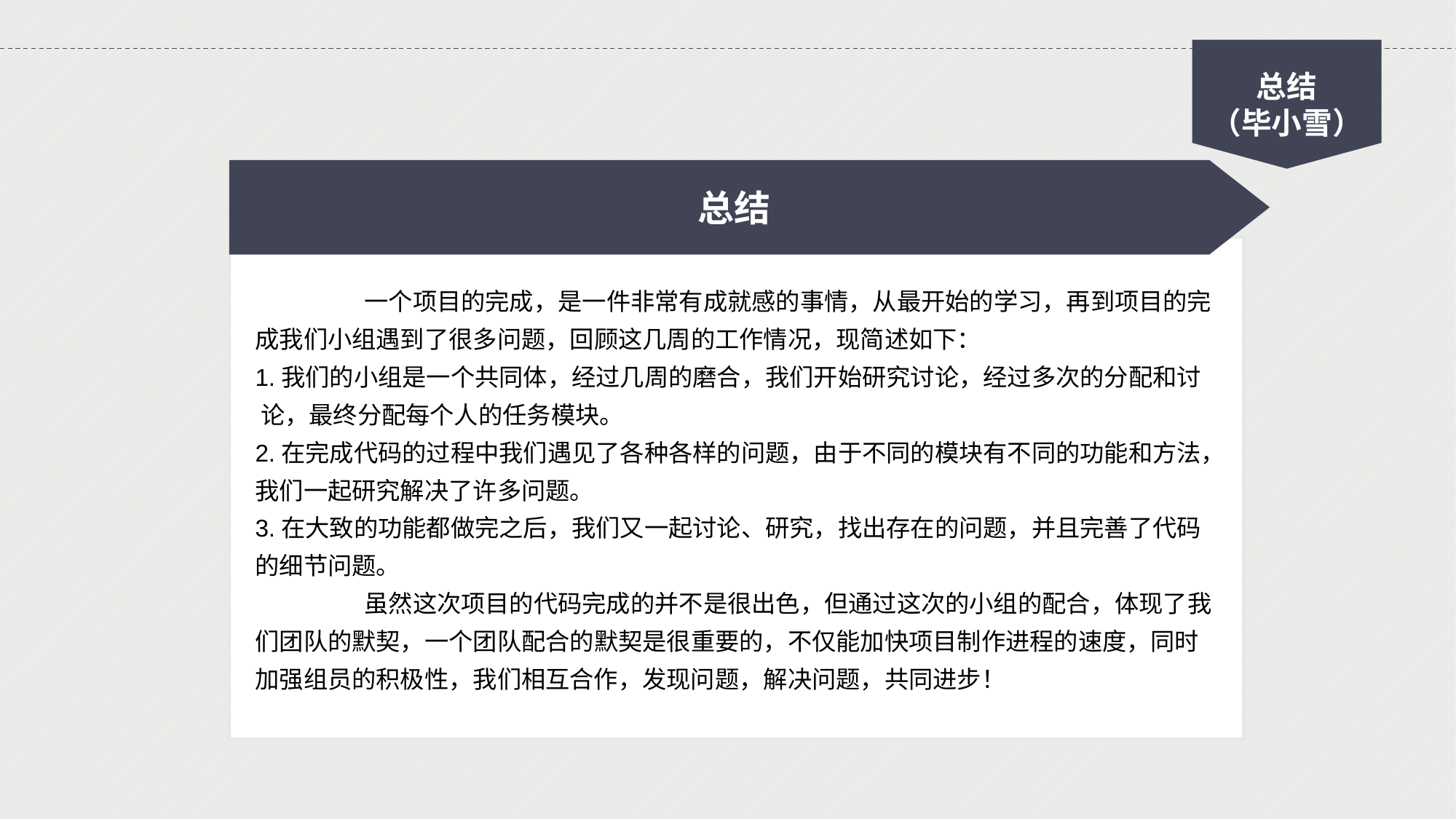

总结
（毕小雪）
总结

	一个项目的完成，是一件非常有成就感的事情，从最开始的学习，再到项目的完成我们小组遇到了很多问题，回顾这几周的工作情况，现简述如下：
1.我们的小组是一个共同体，经过几周的磨合，我们开始研究讨论，经过多次的分配和讨     论，最终分配每个人的任务模块。
2.在完成代码的过程中我们遇见了各种各样的问题，由于不同的模块有不同的功能和方法，我们一起研究解决了许多问题。
3.在大致的功能都做完之后，我们又一起讨论、研究，找出存在的问题，并且完善了代码的细节问题。
	虽然这次项目的代码完成的并不是很出色，但通过这次的小组的配合，体现了我们团队的默契，一个团队配合的默契是很重要的，不仅能加快项目制作进程的速度，同时加强组员的积极性，我们相互合作，发现问题，解决问题，共同进步！